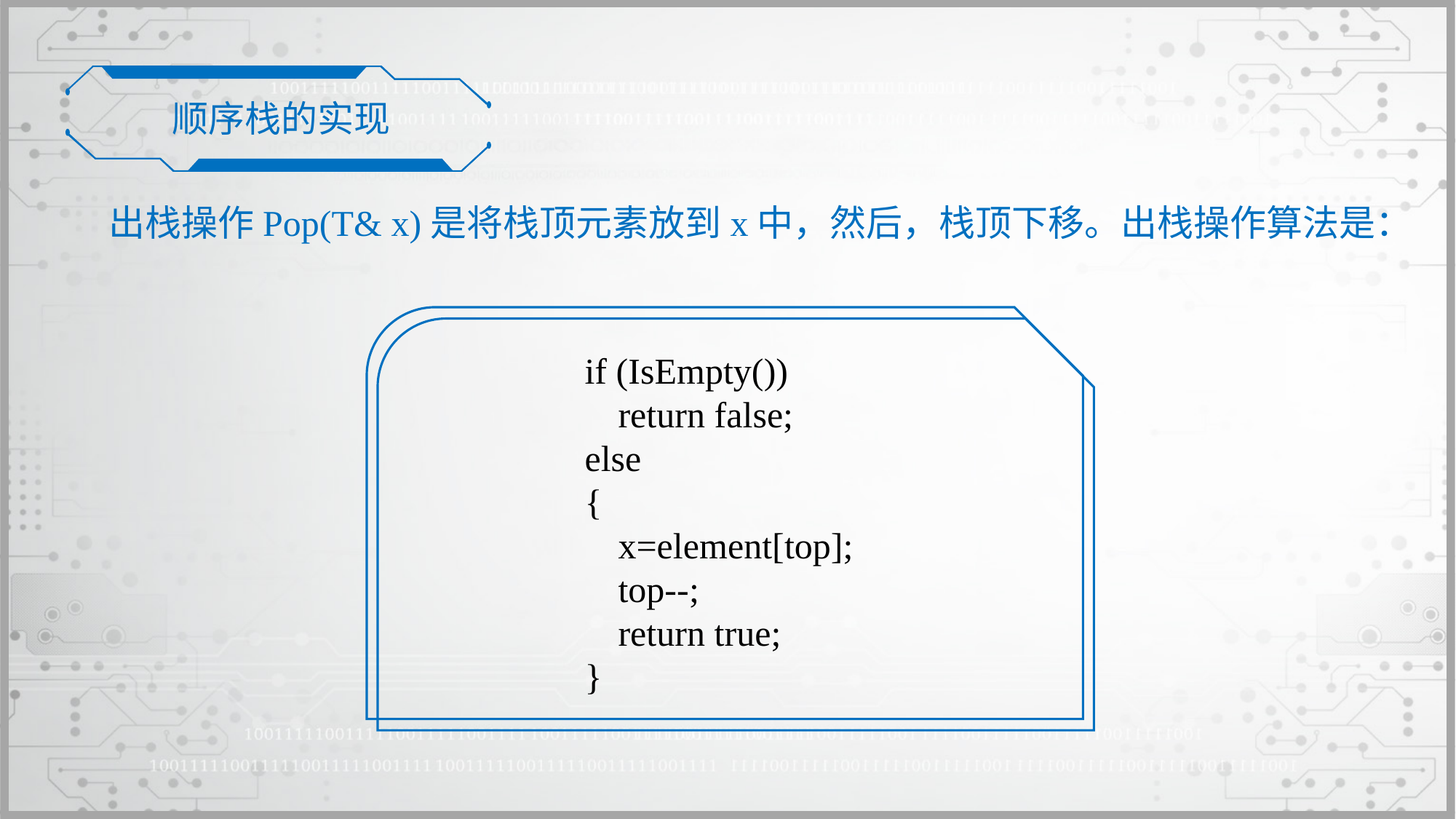

顺序栈的实现
出栈操作Pop(T& x)是将栈顶元素放到x中，然后，栈顶下移。出栈操作算法是：

if (IsEmpty())
	return false;
else
{
	x=element[top];
	top--;
	return true;
}